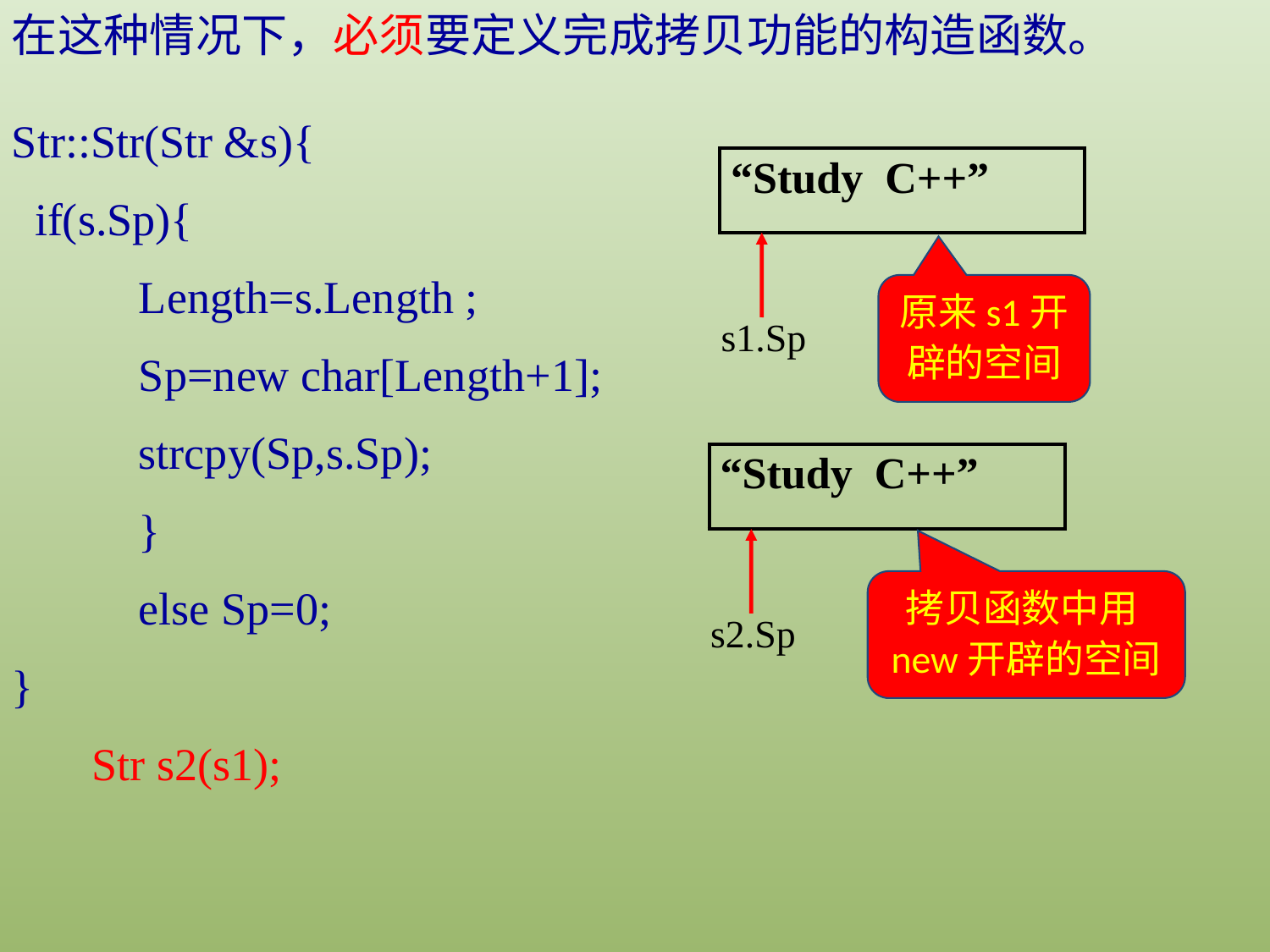

在这种情况下，必须要定义完成拷贝功能的构造函数。
Str::Str(Str &s){
  if(s.Sp){
	Length=s.Length ;
	Sp=new char[Length+1];
	strcpy(Sp,s.Sp);
	}
	else Sp=0;
}
       Str s2(s1);
| “Study C++” |
| --- |

原来s1开辟的空间
s1.Sp
| “Study C++” |
| --- |

拷贝函数中用new开辟的空间
s2.Sp
698